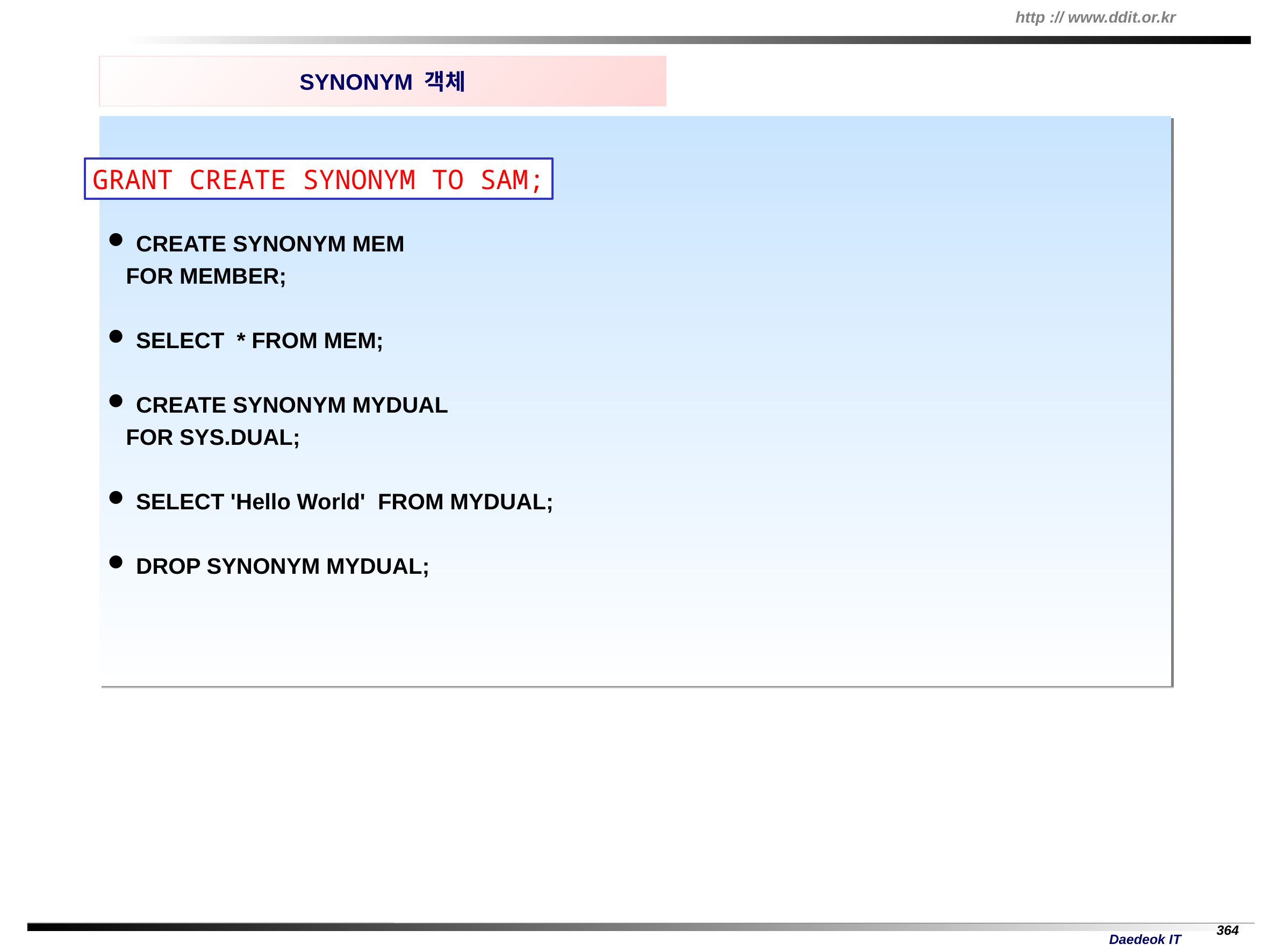

SYNONYM 객체
 CREATE SYNONYM MEM
   FOR MEMBER;

 SELECT  * FROM MEM;

 CREATE SYNONYM MYDUAL
   FOR SYS.DUAL;

 SELECT 'Hello World'  FROM MYDUAL;

 DROP SYNONYM MYDUAL;
GRANT CREATE SYNONYM TO SAM;